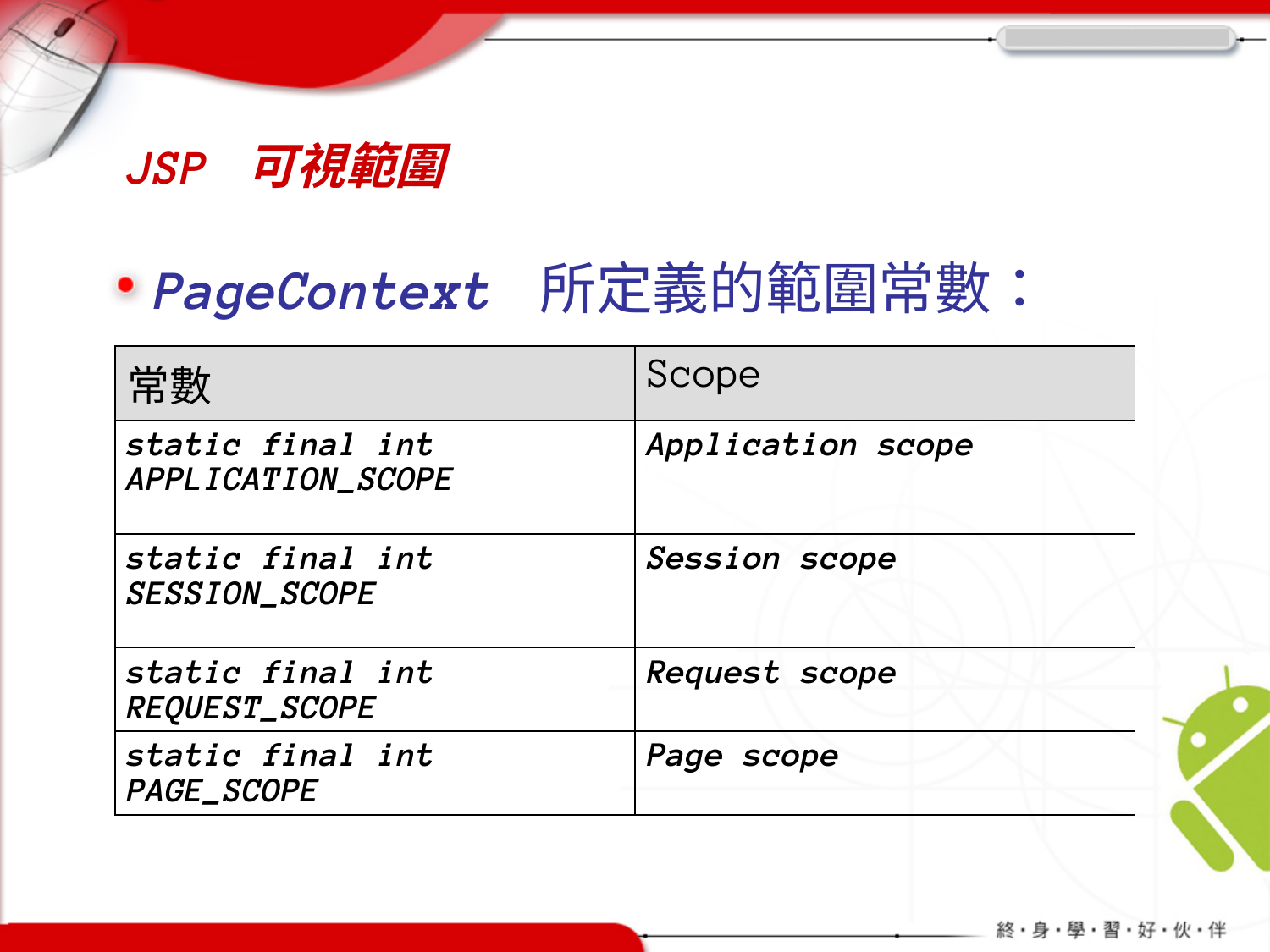

# JSP 可視範圍
PageContext 所定義的範圍常數：
| 常數 | Scope |
| --- | --- |
| static final int APPLICATION\_SCOPE | Application scope |
| static final int SESSION\_SCOPE | Session scope |
| static final int REQUEST\_SCOPE | Request scope |
| static final int PAGE\_SCOPE | Page scope |